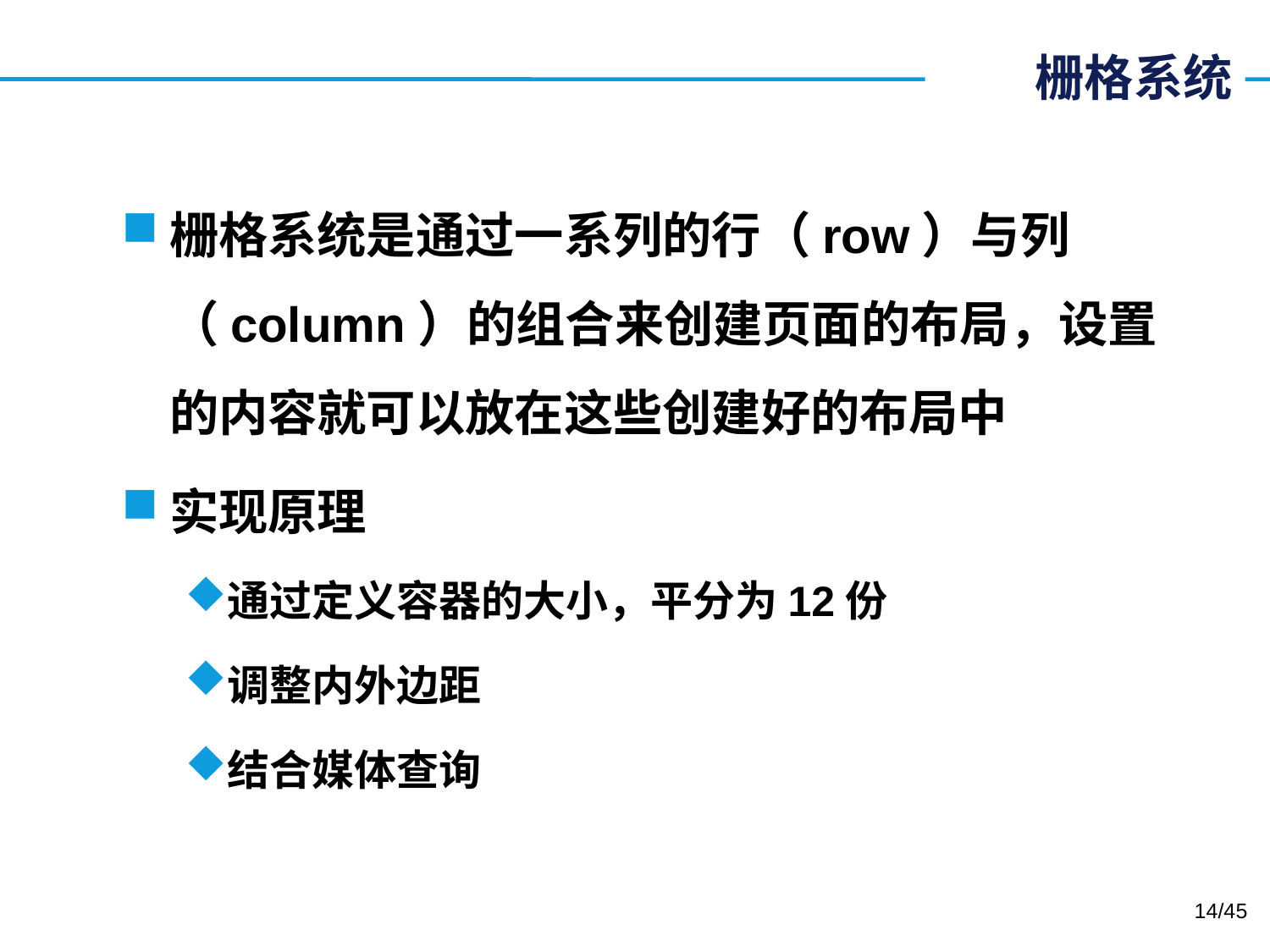

# 栅格系统
栅格系统是通过一系列的行（row）与列（column）的组合来创建页面的布局，设置的内容就可以放在这些创建好的布局中
实现原理
通过定义容器的大小，平分为12份
调整内外边距
结合媒体查询

14/45